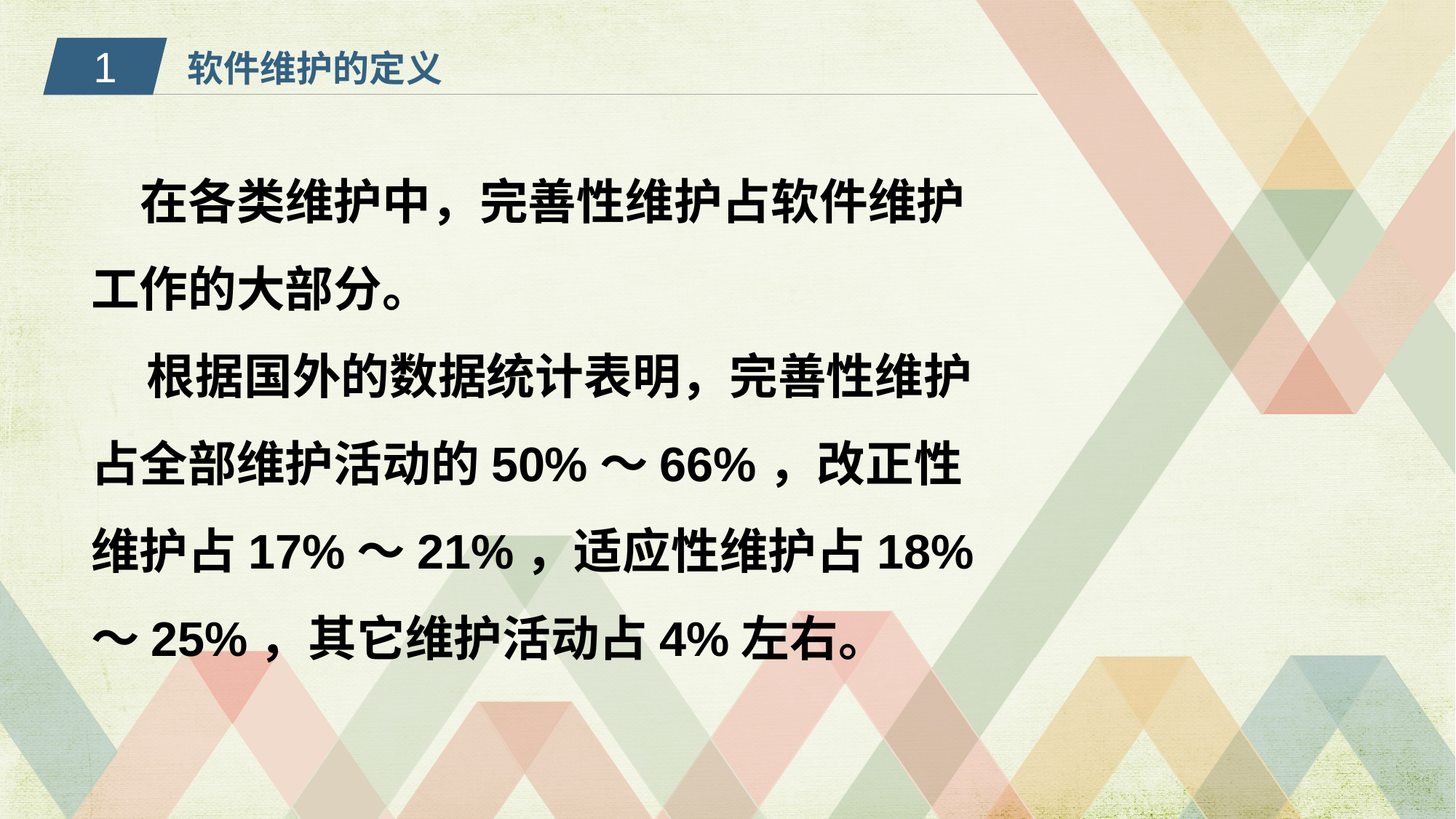

1

软件维护的定义

    在各类维护中，完善性维护占软件维护工作的大部分。
    根据国外的数据统计表明，完善性维护占全部维护活动的50%～66%，改正性维护占17%～21%，适应性维护占18%～25%，其它维护活动占4%左右。